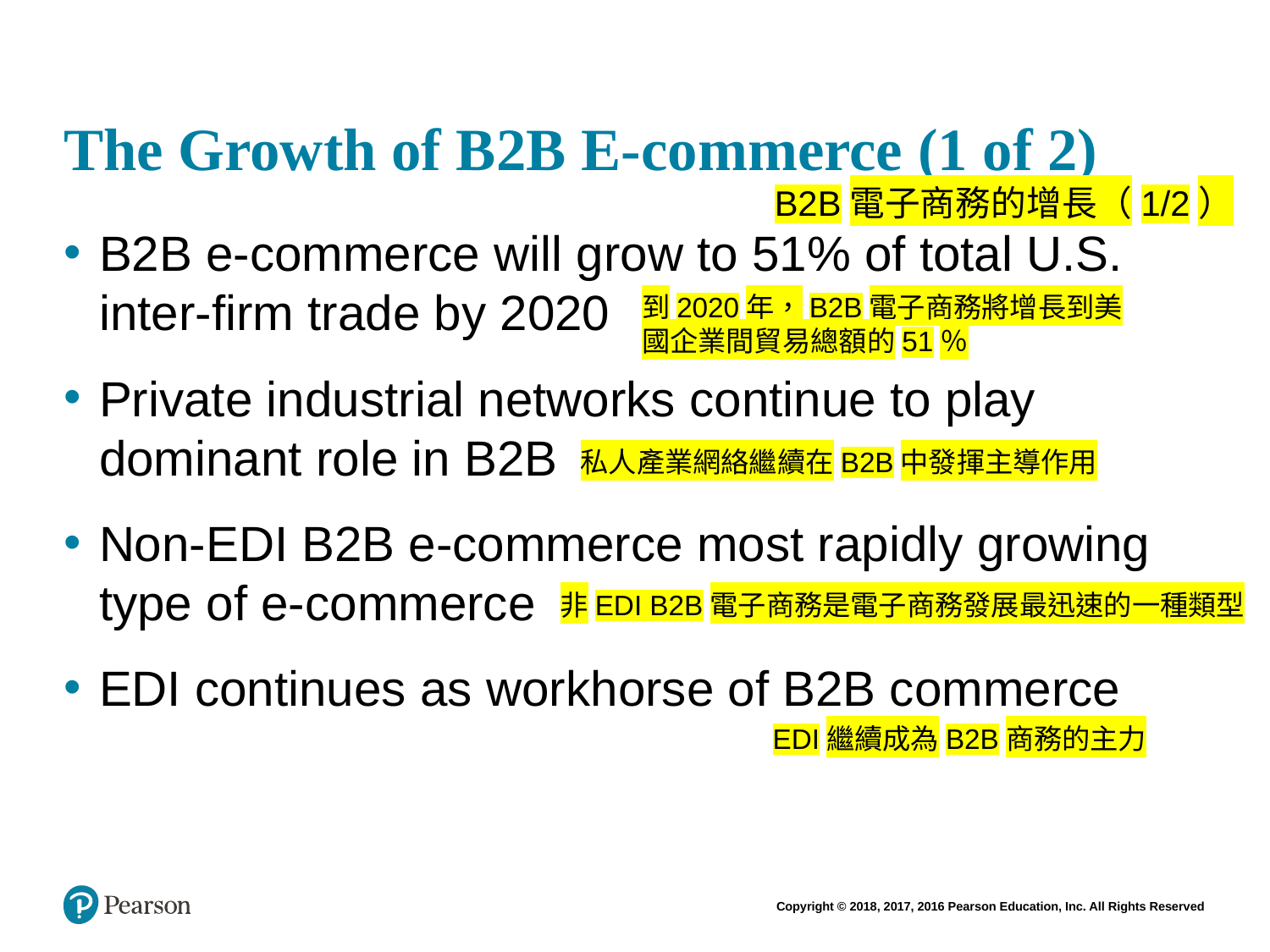

# The Growth of B2B E-commerce (1 of 2)
B2B電子商務的增長（1/2）
B2B e-commerce will grow to 51% of total U.S. inter-firm trade by 2020
Private industrial networks continue to play dominant role in B2B
Non-EDI B2B e-commerce most rapidly growing type of e-commerce
EDI continues as workhorse of B2B commerce
到2020年，B2B電子商務將增長到美國企業間貿易總額的51％
私人產業網絡繼續在B2B中發揮主導作用
非EDI B2B電子商務是電子商務發展最迅速的一種類型
EDI繼續成為B2B商務的主力